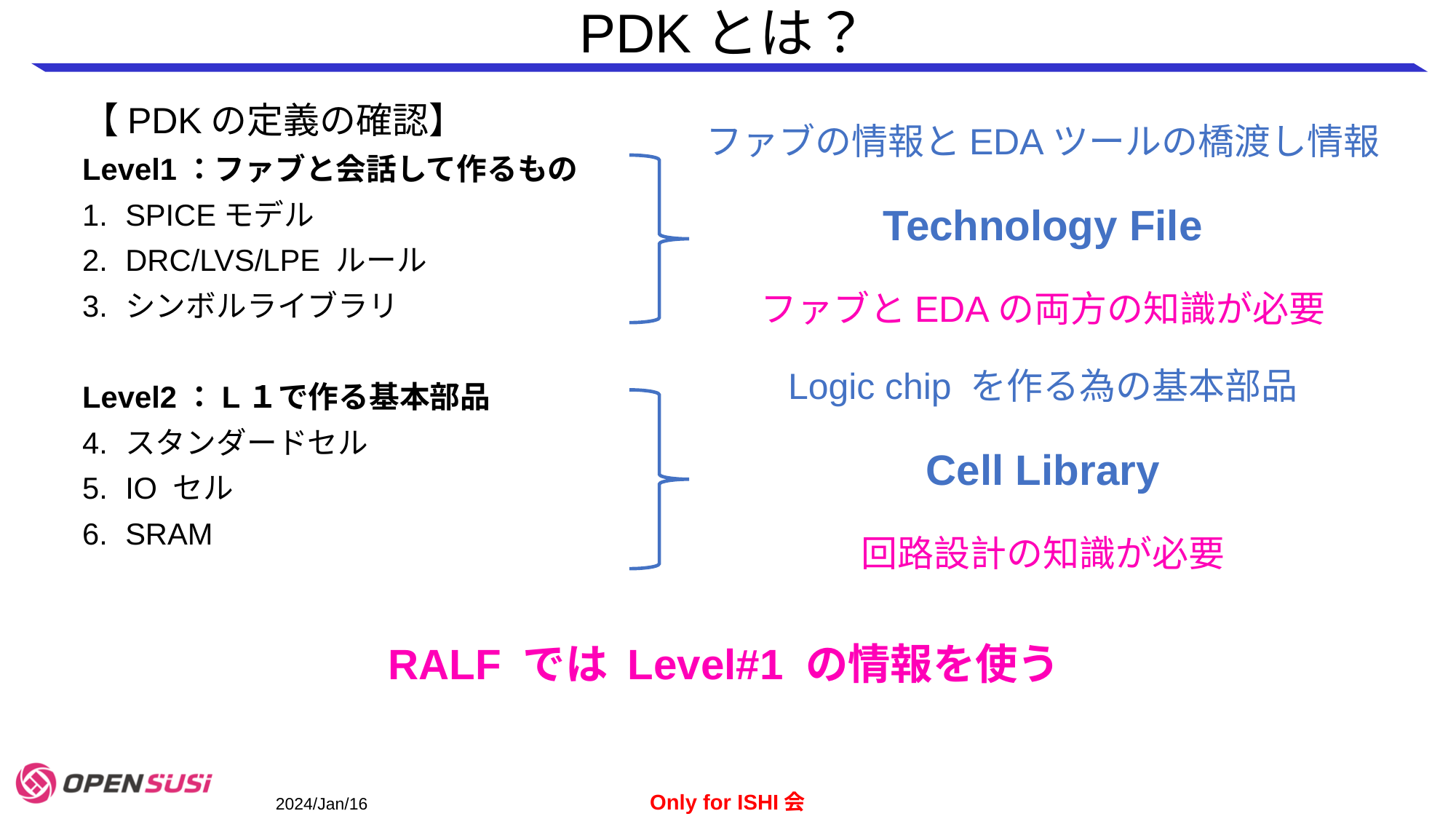

# PDKとは？
【PDKの定義の確認】
Level1：ファブと会話して作るもの
SPICEモデル
DRC/LVS/LPE ルール
シンボルライブラリ

Level2：L１で作る基本部品
スタンダードセル
IO セル
SRAM
ファブの情報とEDAツールの橋渡し情報

Technology File

ファブとEDAの両方の知識が必要

Logic chip を作る為の基本部品

Cell Library

回路設計の知識が必要

RALF では Level#1 の情報を使う
2024/Jan/16